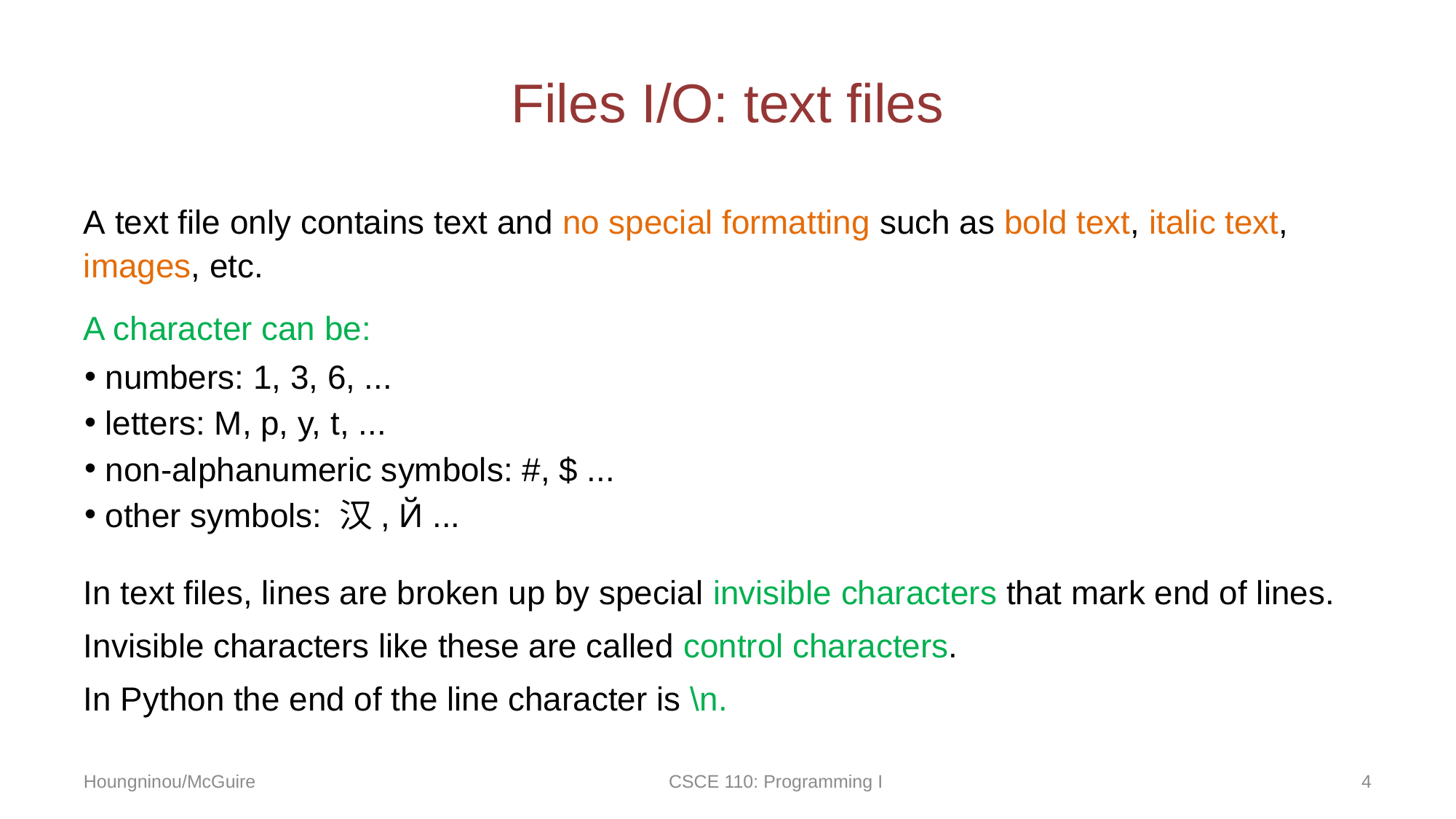

# Files I/O: text files
A text file only contains text and no special formatting such as bold text, italic text, images, etc.
A character can be:
numbers: 1, 3, 6, ...
letters: M, p, y, t, ...
non-alphanumeric symbols: #, $ ...
other symbols: 汉, Й ...
In text files, lines are broken up by special invisible characters that mark end of lines.
Invisible characters like these are called control characters.
In Python the end of the line character is \n.

Houngninou/McGuire
CSCE 110: Programming I
4